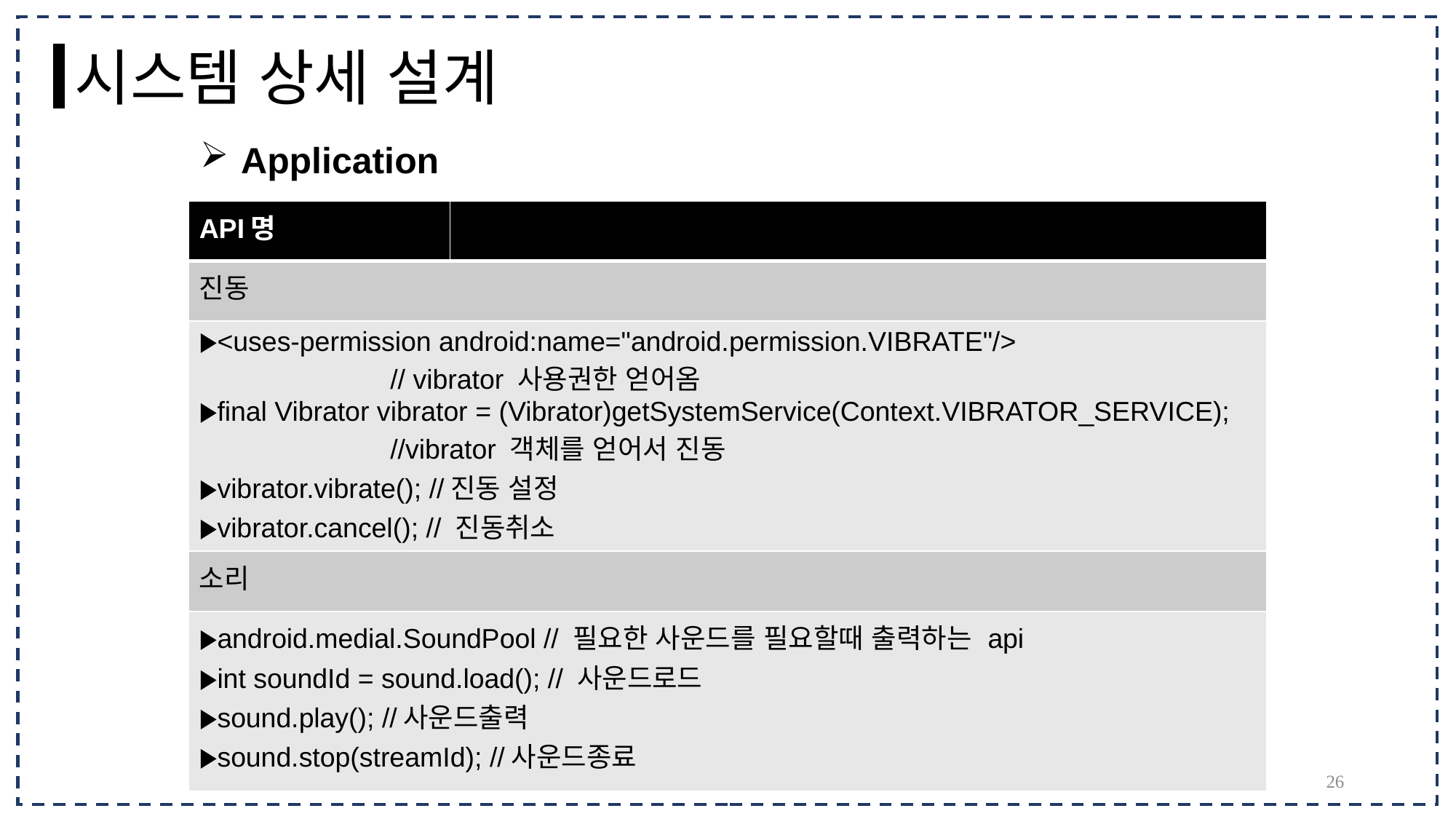

시스템 상세 설계

Application
| API명 |  |
| --- | --- |
| 진동 |  |
| ▶<uses-permission android:name="android.permission.VIBRATE"/> // vibrator 사용권한 얻어옴 ▶final Vibrator vibrator = (Vibrator)getSystemService(Context.VIBRATOR\_SERVICE); //vibrator 객체를 얻어서 진동 ▶vibrator.vibrate(); //진동 설정 ▶vibrator.cancel(); // 진동취소 |  |
| 소리 |  |
| ▶android.medial.SoundPool // 필요한 사운드를 필요할때 출력하는 api ▶int soundId = sound.load(); // 사운드로드 ▶sound.play(); //사운드출력 ▶sound.stop(streamId); //사운드종료 |  |
26